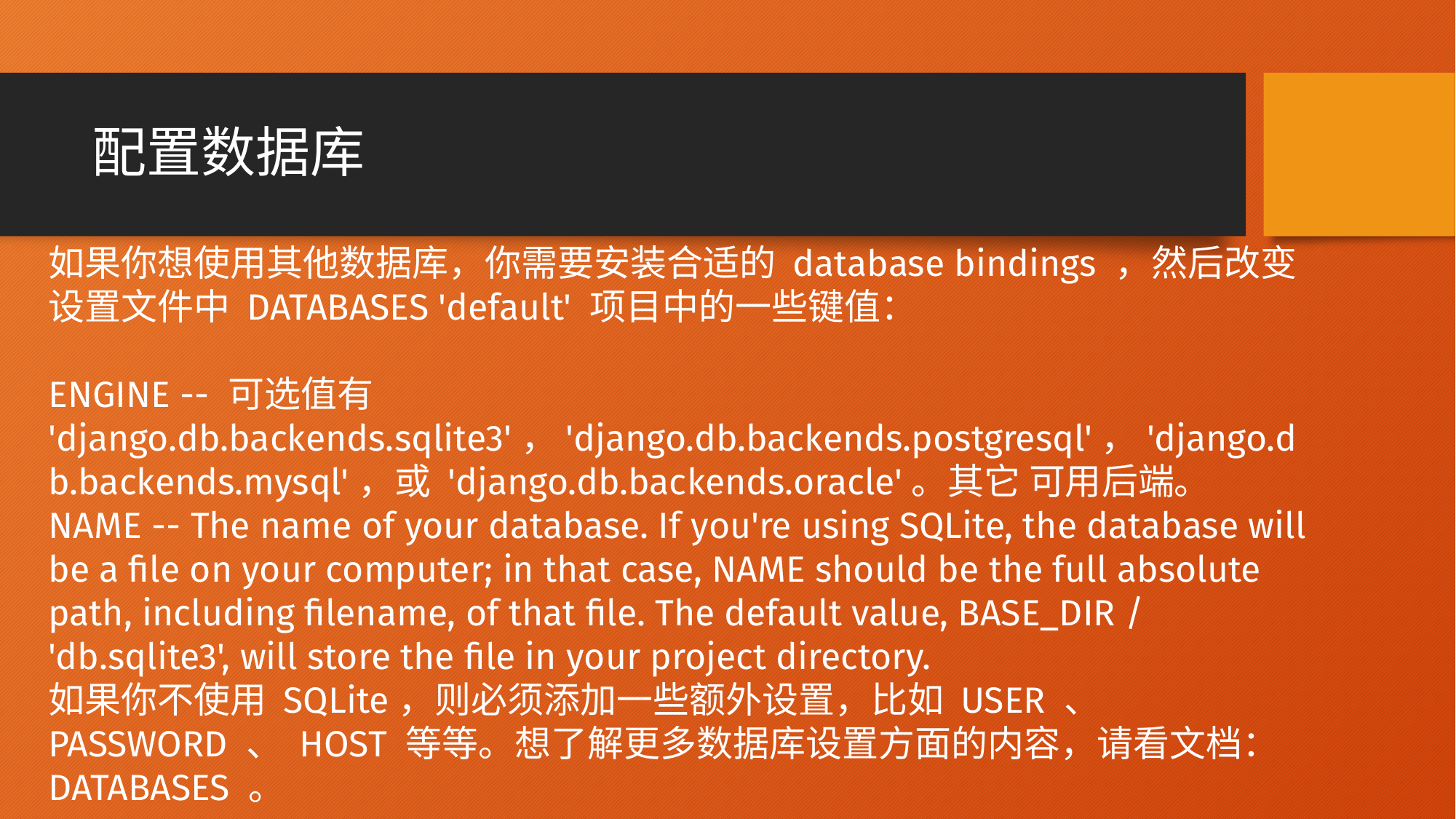

# 配置数据库
如果你想使用其他数据库，你需要安装合适的 database bindings ，然后改变设置文件中 DATABASES 'default' 项目中的一些键值：

ENGINE -- 可选值有 'django.db.backends.sqlite3'，'django.db.backends.postgresql'，'django.db.backends.mysql'，或 'django.db.backends.oracle'。其它 可用后端。
NAME -- The name of your database. If you're using SQLite, the database will be a file on your computer; in that case, NAME should be the full absolute path, including filename, of that file. The default value, BASE_DIR / 'db.sqlite3', will store the file in your project directory.
如果你不使用 SQLite，则必须添加一些额外设置，比如 USER 、 PASSWORD 、 HOST 等等。想了解更多数据库设置方面的内容，请看文档：DATABASES 。